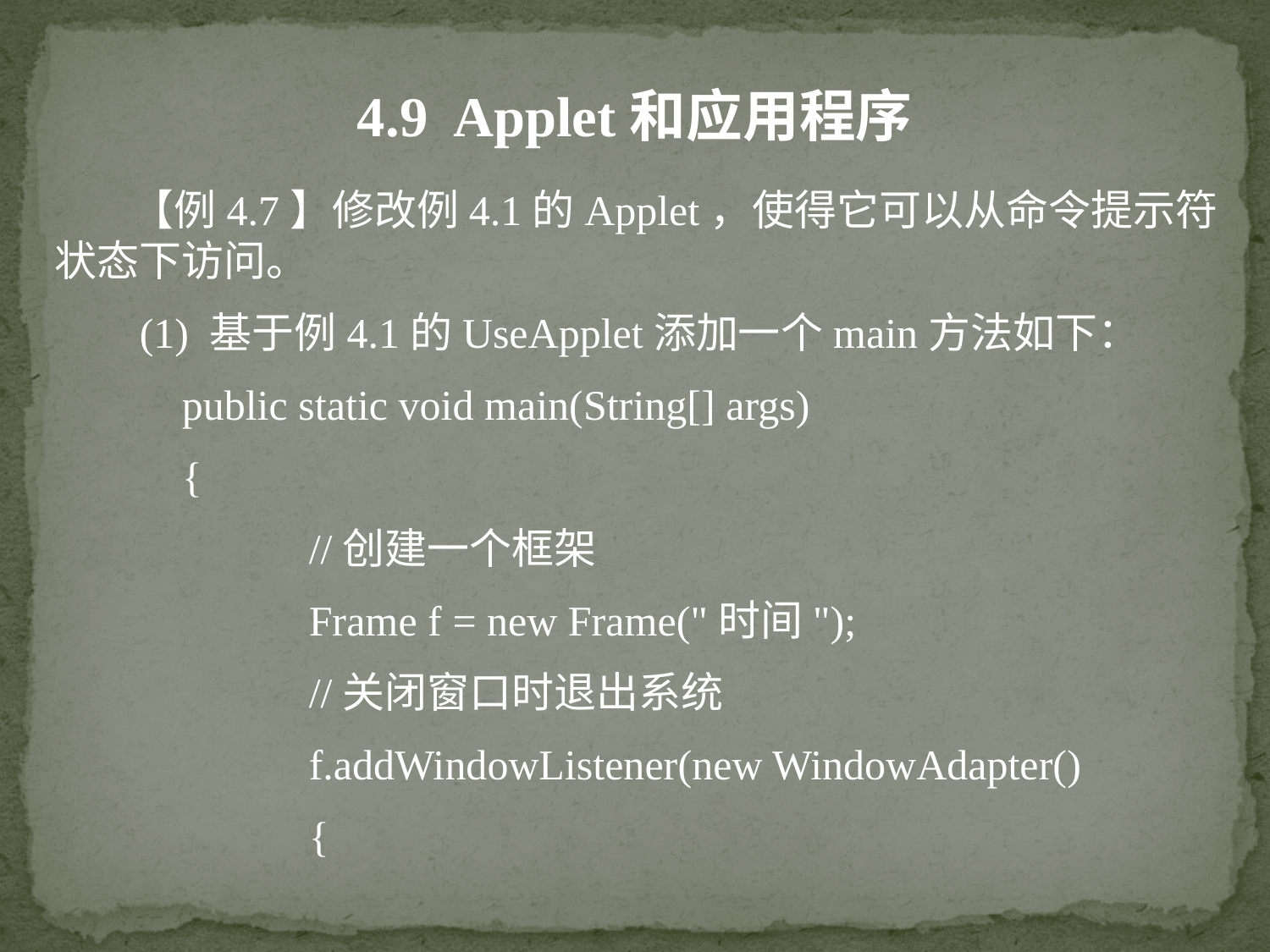

4.9  Applet和应用程序
       【例4.7】修改例4.1的Applet，使得它可以从命令提示符状态下访问。
        (1) 基于例4.1的UseApplet添加一个main方法如下：
	public static void main(String[] args)
	{
		//创建一个框架
		Frame f = new Frame("时间");
		//关闭窗口时退出系统
		f.addWindowListener(new WindowAdapter()
		{